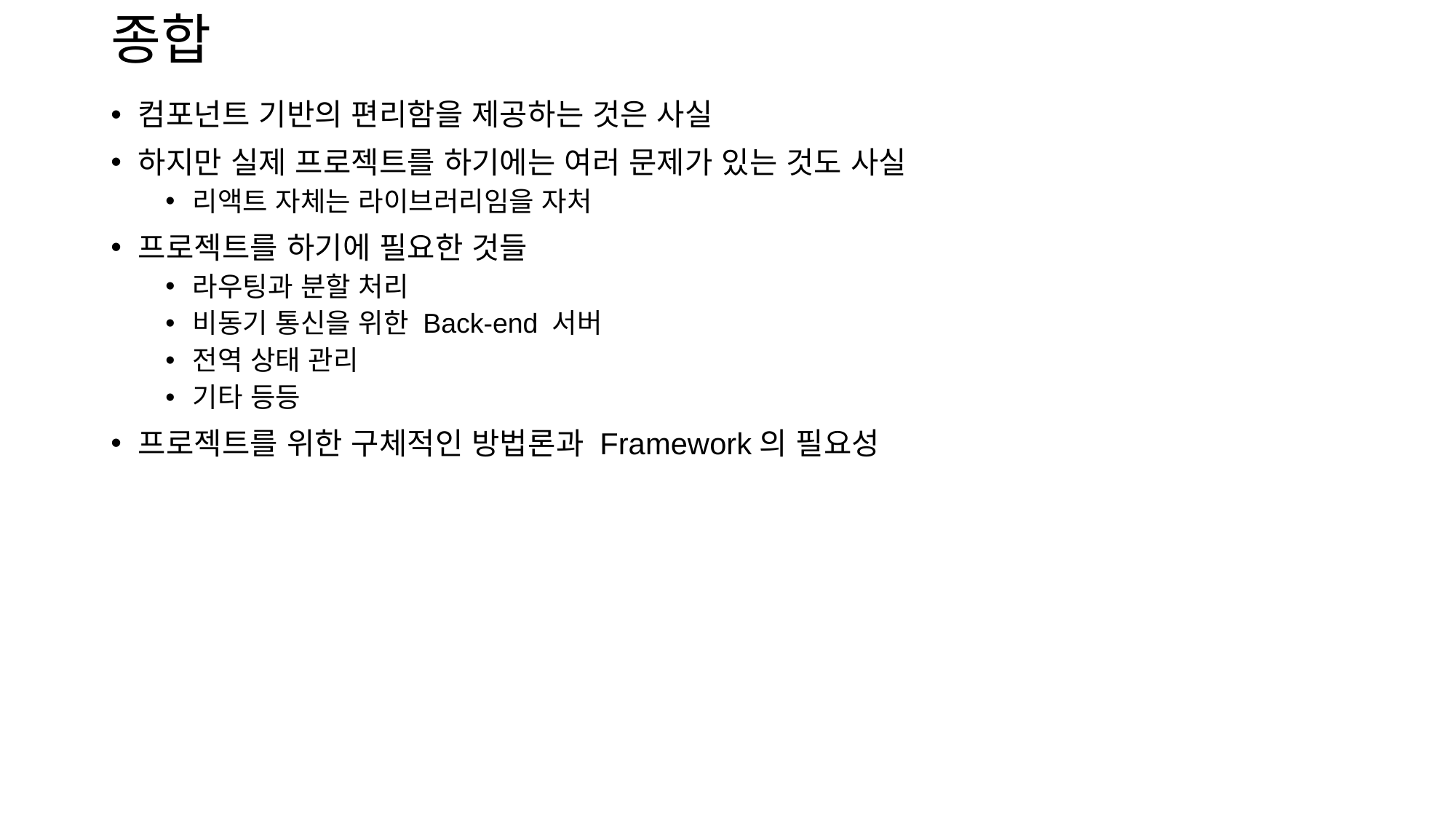

# 종합
컴포넌트 기반의 편리함을 제공하는 것은 사실
하지만 실제 프로젝트를 하기에는 여러 문제가 있는 것도 사실
리액트 자체는 라이브러리임을 자처
프로젝트를 하기에 필요한 것들
라우팅과 분할 처리
비동기 통신을 위한 Back-end 서버
전역 상태 관리
기타 등등
프로젝트를 위한 구체적인 방법론과 Framework의 필요성